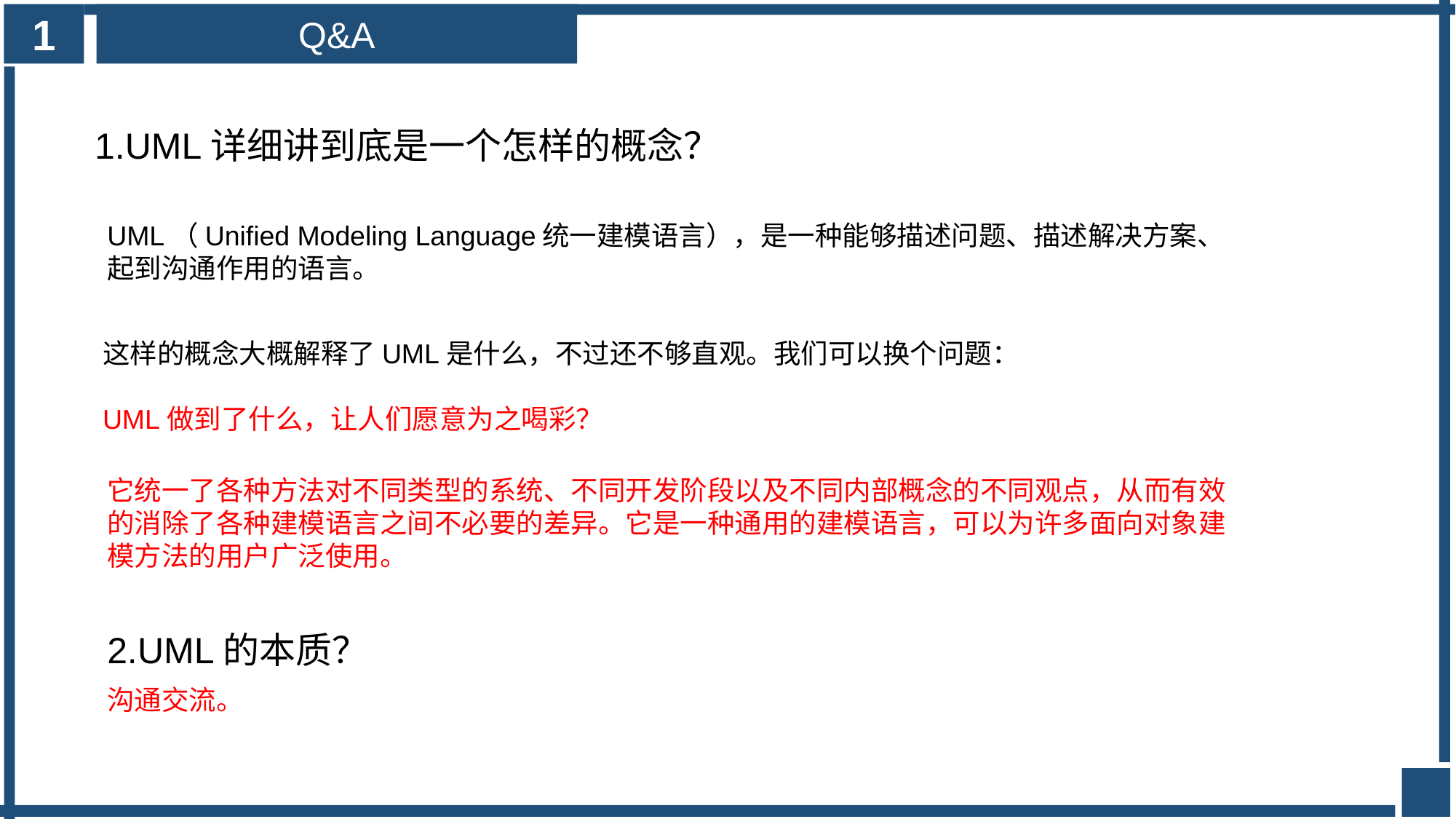

1

Q&A
1.UML详细讲到底是一个怎样的概念？
UML（Unified Modeling Language统一建模语言），是一种能够描述问题、描述解决方案、起到沟通作用的语言。
这样的概念大概解释了UML是什么，不过还不够直观。我们可以换个问题：

UML做到了什么，让人们愿意为之喝彩？

它统一了各种方法对不同类型的系统、不同开发阶段以及不同内部概念的不同观点，从而有效的消除了各种建模语言之间不必要的差异。它是一种通用的建模语言，可以为许多面向对象建模方法的用户广泛使用。
2.UML的本质？
沟通交流。